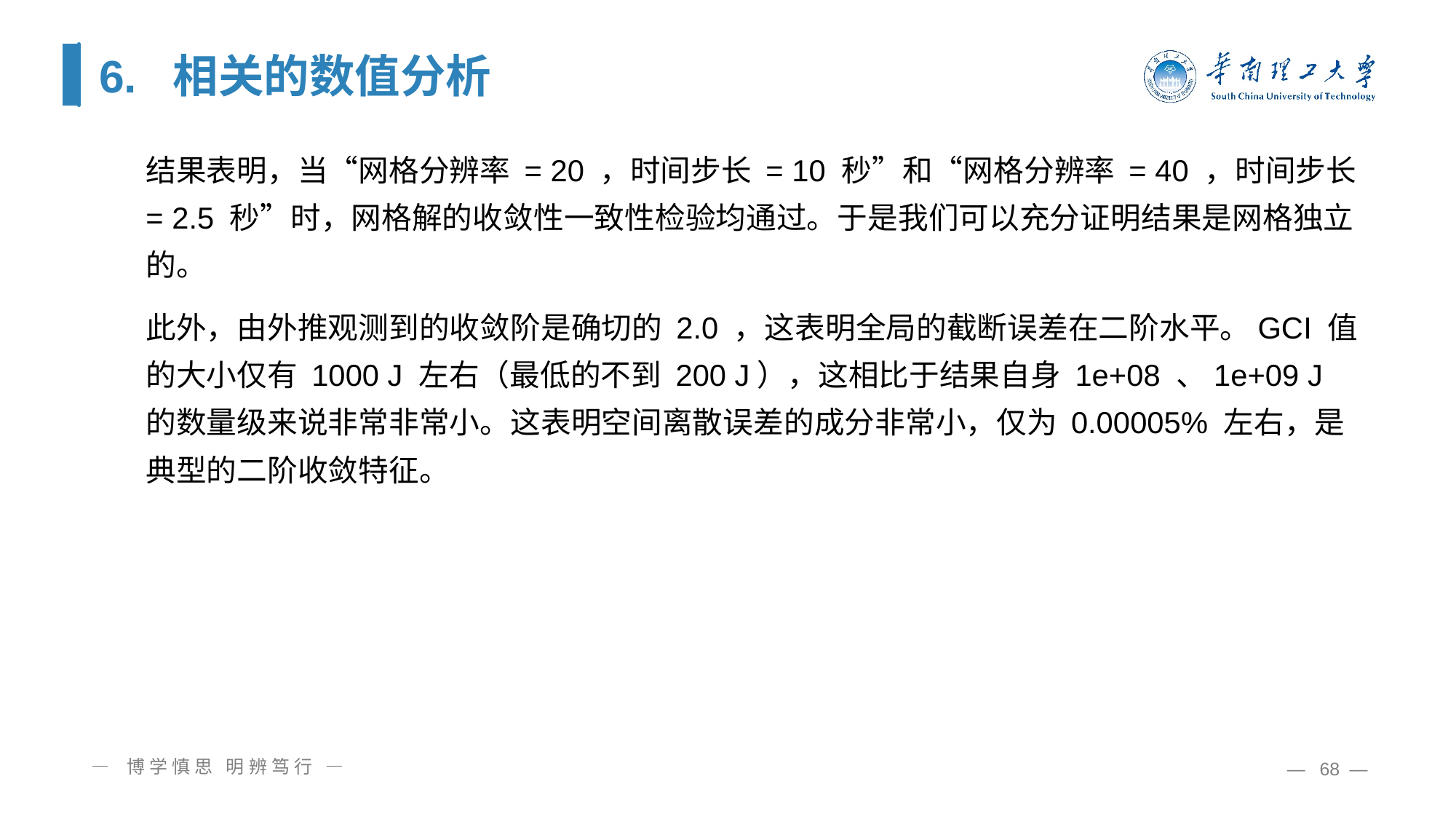

# 6.  相关的数值分析
结果表明，当“网格分辨率 = 20 ，时间步长 = 10 秒”和“网格分辨率 = 40 ，时间步长 = 2.5 秒”时，网格解的收敛性一致性检验均通过。于是我们可以充分证明结果是网格独立的。
此外，由外推观测到的收敛阶是确切的 2.0 ，这表明全局的截断误差在二阶水平。GCI 值的大小仅有 1000 J 左右（最低的不到 200 J），这相比于结果自身 1e+08 、1e+09 J 的数量级来说非常非常小。这表明空间离散误差的成分非常小，仅为 0.00005% 左右，是典型的二阶收敛特征。
— 博学慎思 明辨笃行 —
— 68 —